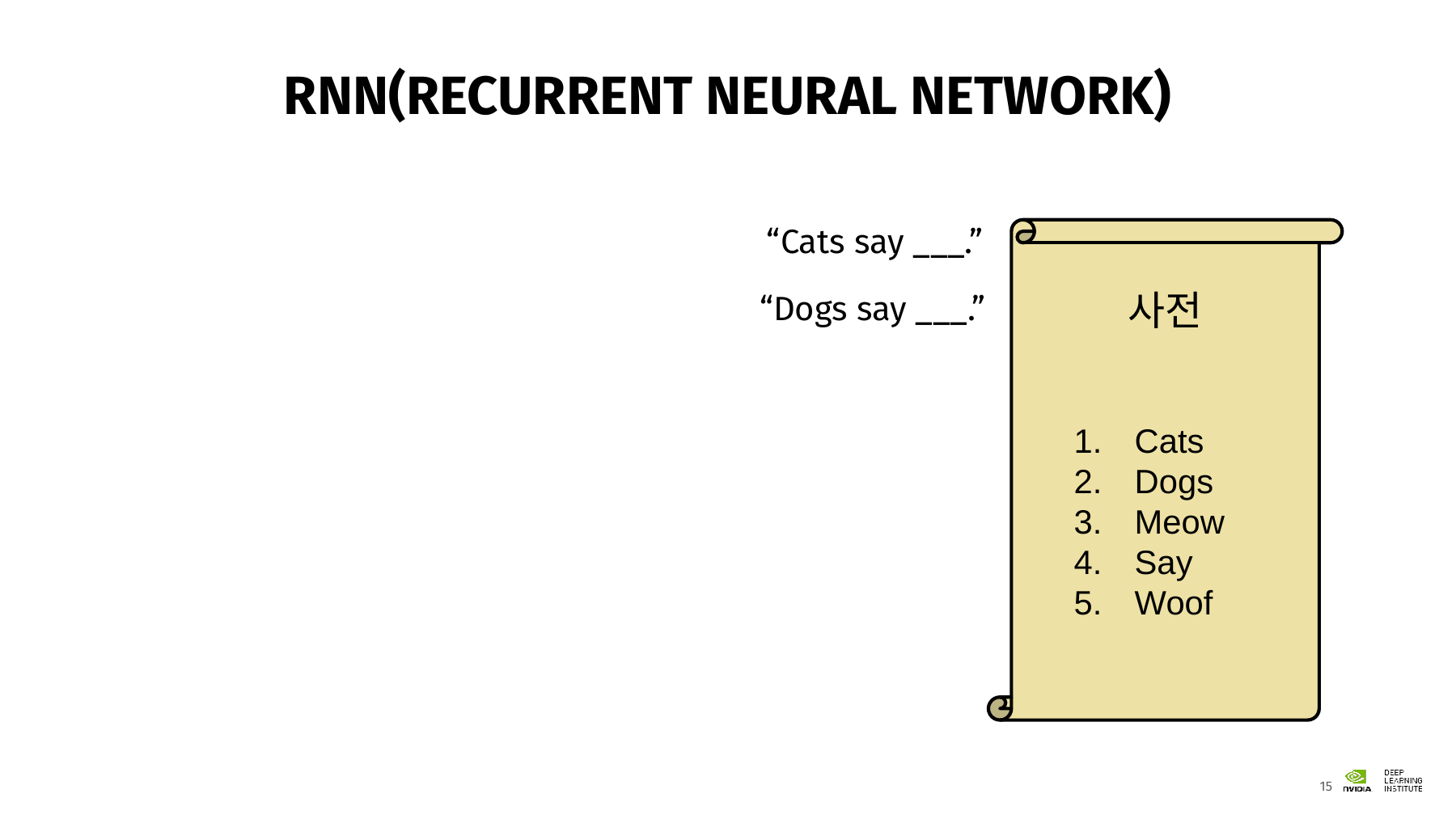

# RNN(Recurrent Neural Network)
“Cats say ___.”

사전

“Dogs say ___.”
Cats
Dogs
Meow
Say
Woof